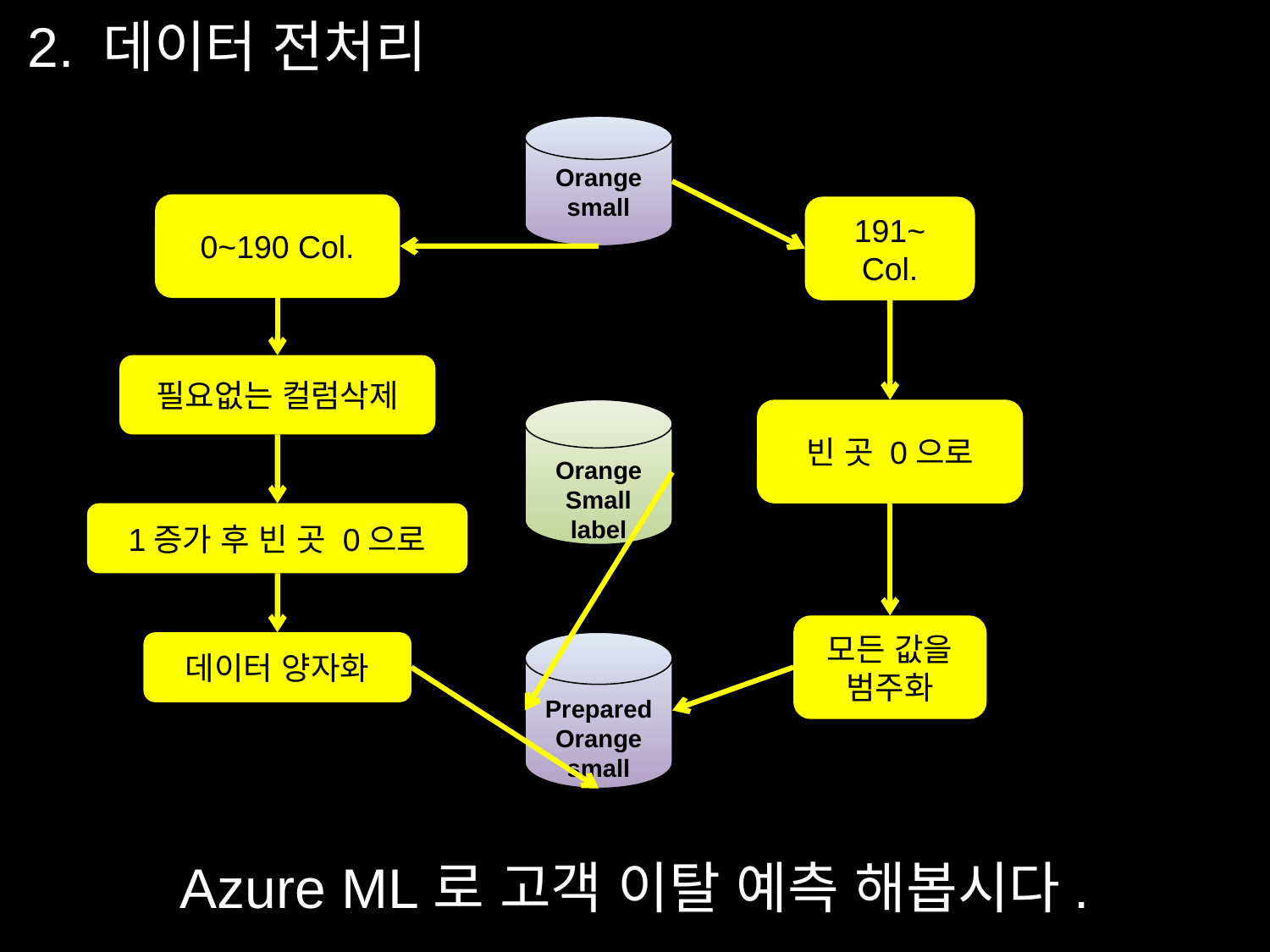

2. 데이터 전처리
Orange
small
0~190 Col.
191~ Col.
필요없는 컬럼삭제

Orange
Small label
빈 곳 0으로
1증가 후 빈 곳 0으로
모든 값을
범주화
데이터 양자화

Prepared
Orange
small
Azure ML로 고객 이탈 예측 해봅시다.